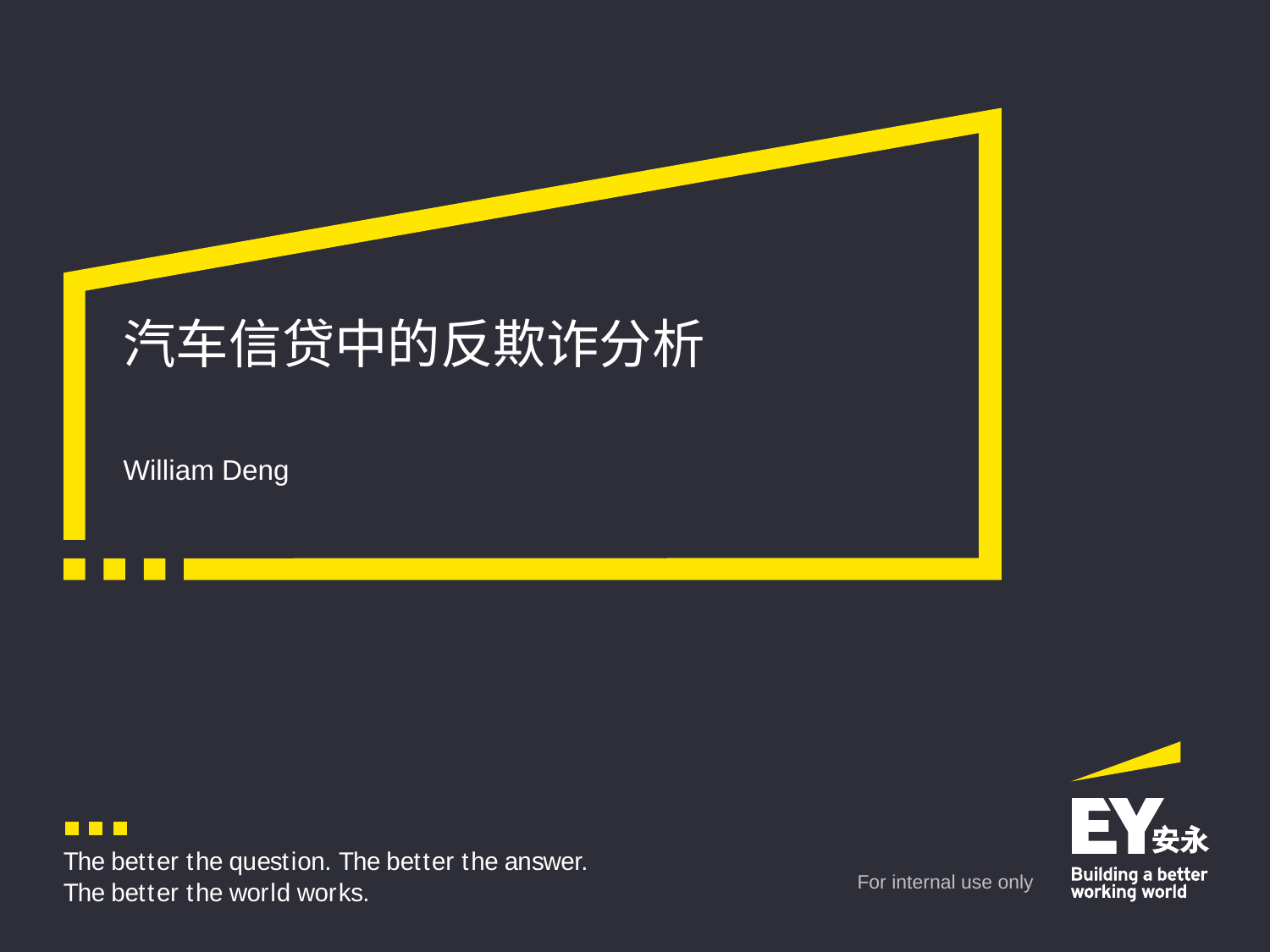

# 汽车信贷中的反欺诈分析
William Deng
For internal use only